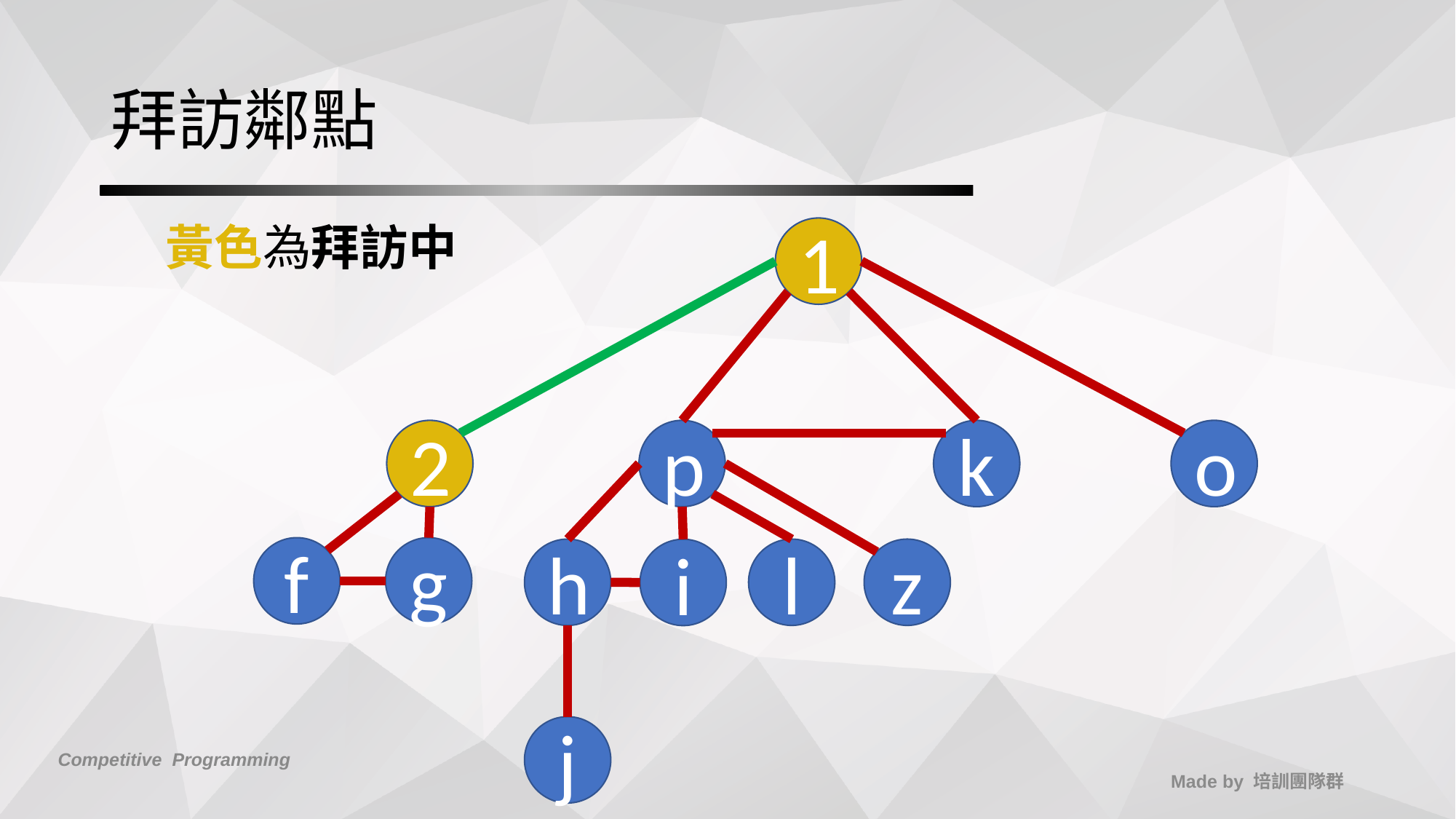

# 拜訪鄰點
黃色為拜訪中

1
2
p
k
o
f
g
h
l
z
i
j